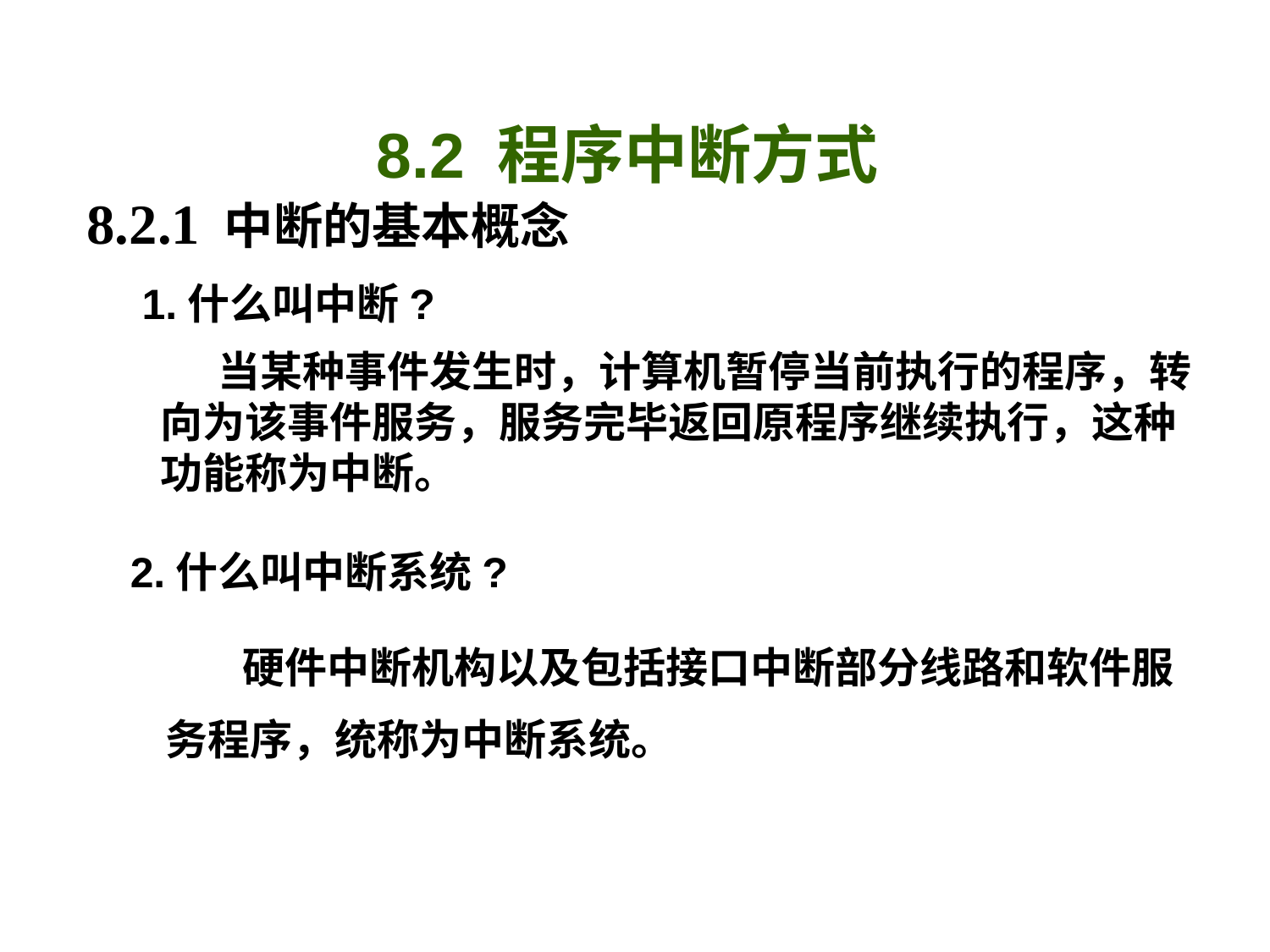

8.2 程序中断方式
   8.2.1 中断的基本概念
  1.什么叫中断?
   当某种事件发生时，计算机暂停当前执行的程序，转向为该事件服务，服务完毕返回原程序继续执行，这种功能称为中断。
 2.什么叫中断系统?
       硬件中断机构以及包括接口中断部分线路和软件服
务程序，统称为中断系统。